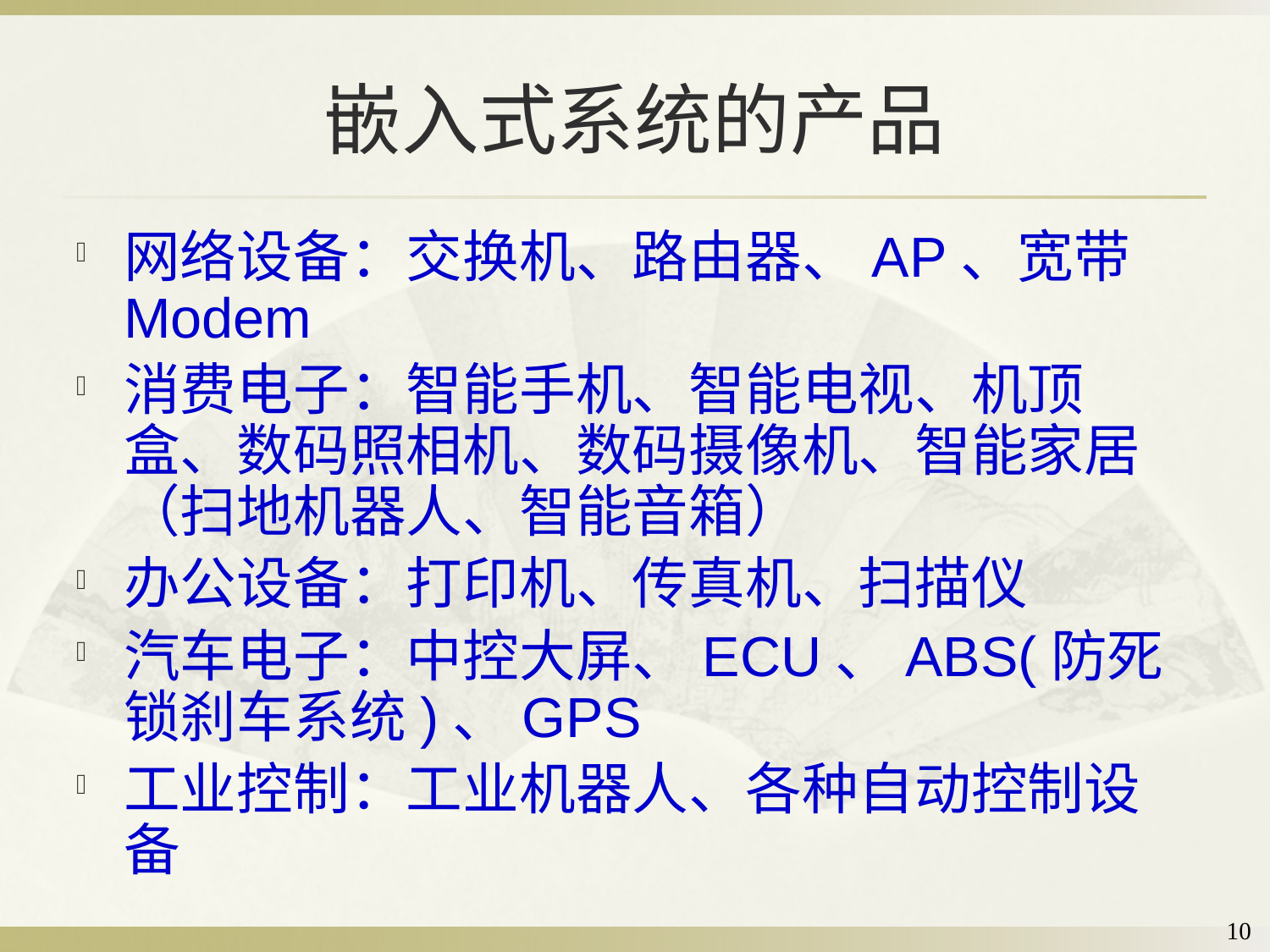

# 嵌入式系统的产品
网络设备：交换机、路由器、AP、宽带Modem
消费电子：智能手机、智能电视、机顶盒、数码照相机、数码摄像机、智能家居（扫地机器人、智能音箱）
办公设备：打印机、传真机、扫描仪
汽车电子：中控大屏、ECU、ABS(防死锁刹车系统)、GPS
工业控制：工业机器人、各种自动控制设备